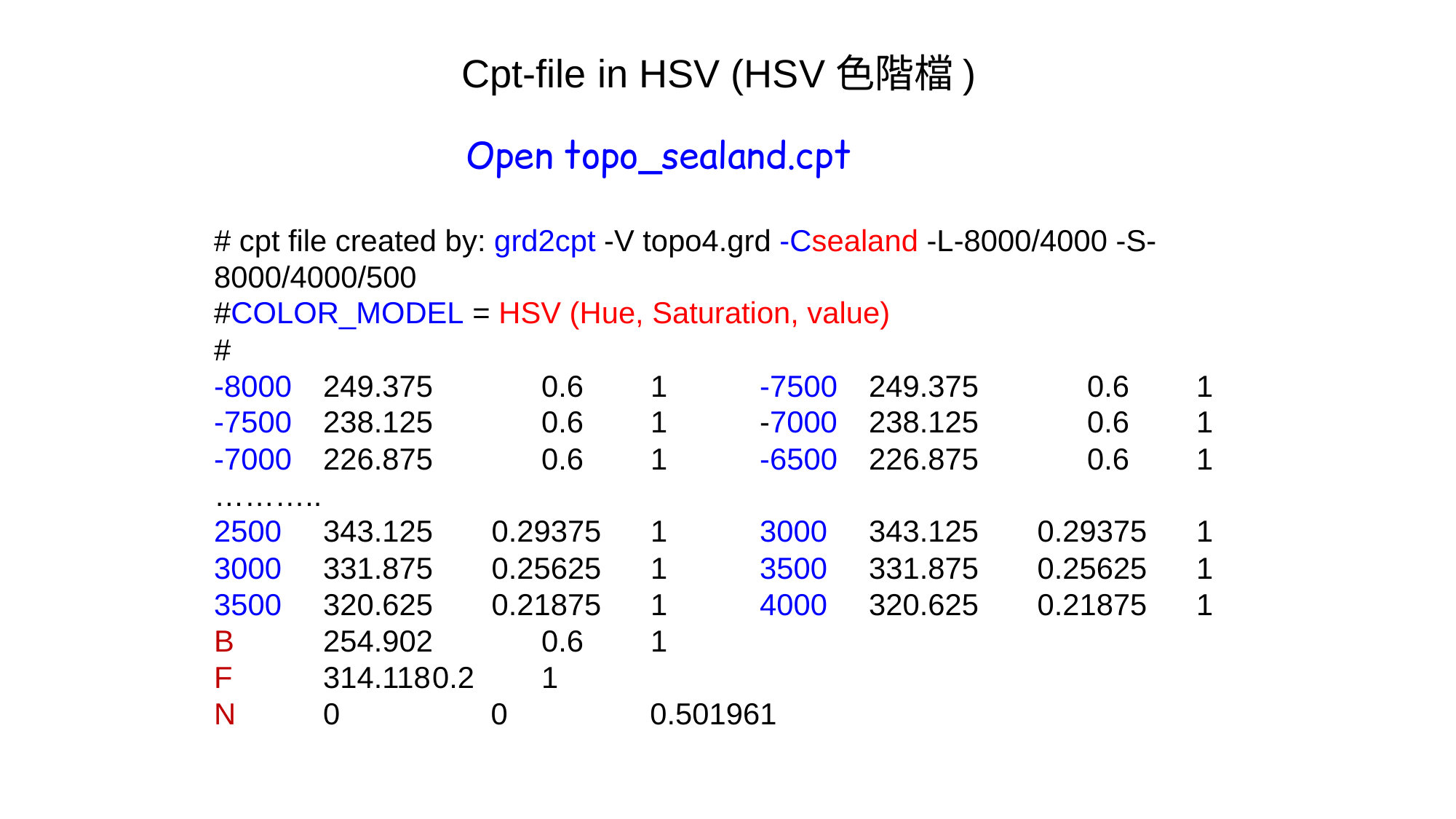

# Cpt-file in HSV (HSV色階檔)
Open topo_sealand.cpt
# cpt file created by: grd2cpt -V topo4.grd -Csealand -L-8000/4000 -S-8000/4000/500
#COLOR_MODEL = HSV (Hue, Saturation, value)
#
-8000	249.375	0.6	1	-7500	249.375	0.6	1
-7500	238.125	0.6	1	-7000	238.125	0.6	1
-7000	226.875	0.6	1 	-6500	226.875	0.6	1
………..
2500	343.125       0.29375	1	3000	343.125       0.29375	1
3000	331.875       0.25625	1	3500	331.875       0.25625	1
3500	320.625       0.21875	1	4000	320.625       0.21875	1
B	254.902	0.6	1
F	314.118	0.2	1
N	0	       0                 0.501961